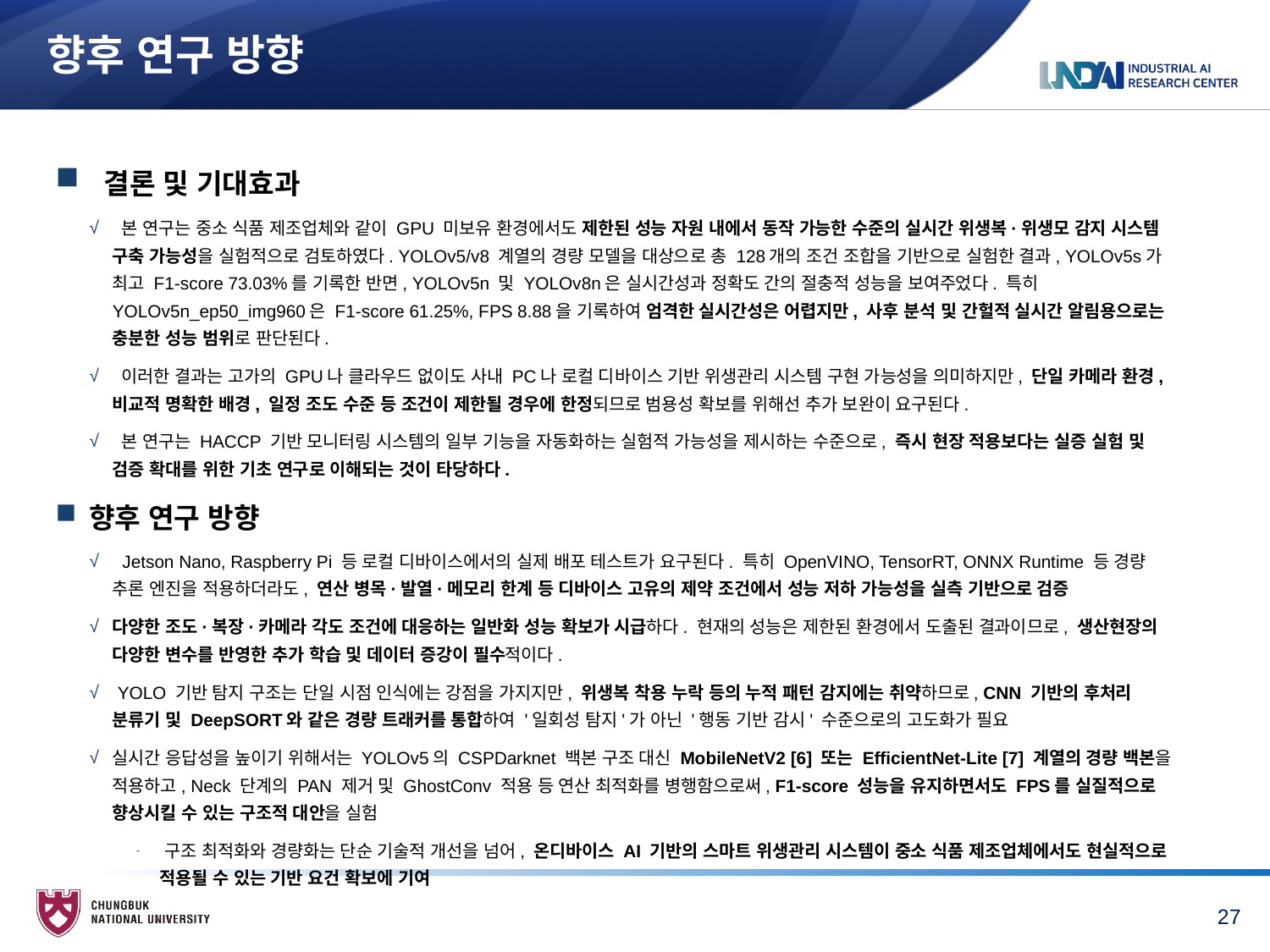

# 향후 연구 방향
 결론 및 기대효과
 본 연구는 중소 식품 제조업체와 같이 GPU 미보유 환경에서도 제한된 성능 자원 내에서 동작 가능한 수준의 실시간 위생복·위생모 감지 시스템 구축 가능성을 실험적으로 검토하였다. YOLOv5/v8 계열의 경량 모델을 대상으로 총 128개의 조건 조합을 기반으로 실험한 결과, YOLOv5s가 최고 F1-score 73.03%를 기록한 반면, YOLOv5n 및 YOLOv8n은 실시간성과 정확도 간의 절충적 성능을 보여주었다. 특히 YOLOv5n_ep50_img960은 F1-score 61.25%, FPS 8.88을 기록하여 엄격한 실시간성은 어렵지만, 사후 분석 및 간헐적 실시간 알림용으로는 충분한 성능 범위로 판단된다.
 이러한 결과는 고가의 GPU나 클라우드 없이도 사내 PC나 로컬 디바이스 기반 위생관리 시스템 구현 가능성을 의미하지만, 단일 카메라 환경, 비교적 명확한 배경, 일정 조도 수준 등 조건이 제한될 경우에 한정되므로 범용성 확보를 위해선 추가 보완이 요구된다.
 본 연구는 HACCP 기반 모니터링 시스템의 일부 기능을 자동화하는 실험적 가능성을 제시하는 수준으로, 즉시 현장 적용보다는 실증 실험 및 검증 확대를 위한 기초 연구로 이해되는 것이 타당하다.
향후 연구 방향
  Jetson Nano, Raspberry Pi 등 로컬 디바이스에서의 실제 배포 테스트가 요구된다. 특히 OpenVINO, TensorRT, ONNX Runtime 등 경량 추론 엔진을 적용하더라도, 연산 병목·발열·메모리 한계 등 디바이스 고유의 제약 조건에서 성능 저하 가능성을 실측 기반으로 검증
다양한 조도·복장·카메라 각도 조건에 대응하는 일반화 성능 확보가 시급하다. 현재의 성능은 제한된 환경에서 도출된 결과이므로, 생산현장의 다양한 변수를 반영한 추가 학습 및 데이터 증강이 필수적이다.
 YOLO 기반 탐지 구조는 단일 시점 인식에는 강점을 가지지만, 위생복 착용 누락 등의 누적 패턴 감지에는 취약하므로, CNN 기반의 후처리 분류기 및 DeepSORT와 같은 경량 트래커를 통합하여 '일회성 탐지'가 아닌 '행동 기반 감시' 수준으로의 고도화가 필요
실시간 응답성을 높이기 위해서는 YOLOv5의 CSPDarknet 백본 구조 대신 MobileNetV2 [6] 또는 EfficientNet-Lite [7] 계열의 경량 백본을 적용하고, Neck 단계의 PAN 제거 및 GhostConv 적용 등 연산 최적화를 병행함으로써, F1-score 성능을 유지하면서도 FPS를 실질적으로 향상시킬 수 있는 구조적 대안을 실험
 구조 최적화와 경량화는 단순 기술적 개선을 넘어, 온디바이스 AI 기반의 스마트 위생관리 시스템이 중소 식품 제조업체에서도 현실적으로 적용될 수 있는 기반 요건 확보에 기여